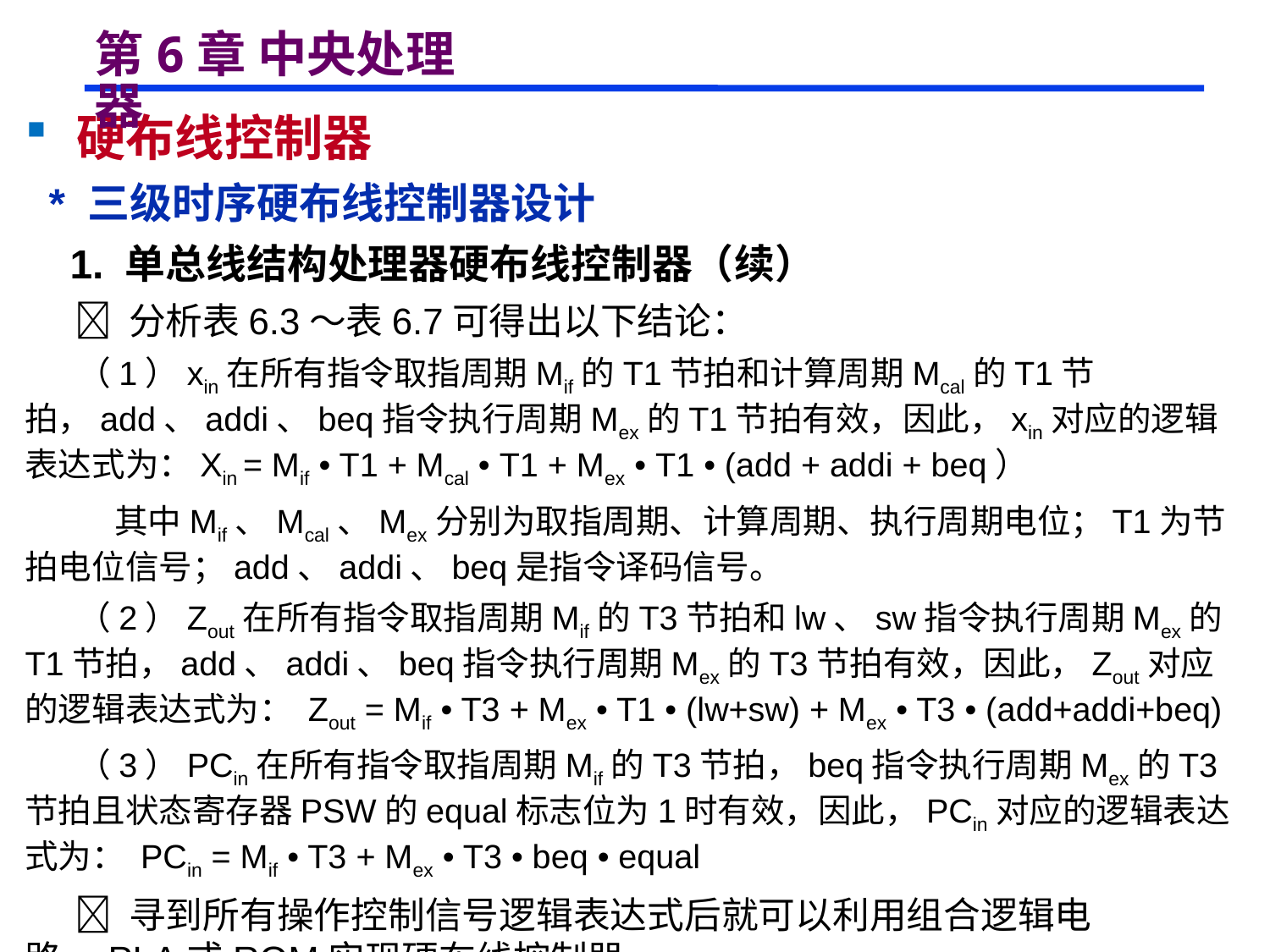

# 第6章 中央处理器
 硬布线控制器
  * 三级时序硬布线控制器设计
    1. 单总线结构处理器硬布线控制器（续）
      • 分析表6.3～表6.7可得出以下结论：
      （1）xin在所有指令取指周期Mif的T1节拍和计算周期Mcal的T1节拍，add、addi、beq指令执行周期Mex的T1节拍有效，因此，xin对应的逻辑表达式为：Xin = Mif • T1 + Mcal • T1 + Mex • T1 • (add + addi + beq）
           其中Mif、Mcal、Mex分别为取指周期、计算周期、执行周期电位；T1为节拍电位信号；add、addi、beq是指令译码信号。
      （2）Zout在所有指令取指周期Mif的T3节拍和lw、sw指令执行周期Mex的T1节拍，add、addi、beq指令执行周期Mex的T3节拍有效，因此，Zout对应的逻辑表达式为： Zout = Mif • T3 + Mex • T1 • (lw+sw) + Mex • T3 • (add+addi+beq)
      （3）PCin在所有指令取指周期Mif的T3节拍，beq指令执行周期Mex的T3节拍且状态寄存器PSW的equal标志位为1时有效，因此，PCin对应的逻辑表达式为： PCin = Mif • T3 + Mex • T3 • beq • equal
      • 寻到所有操作控制信号逻辑表达式后就可以利用组合逻辑电路、PLA或ROM实现硬布线控制器。